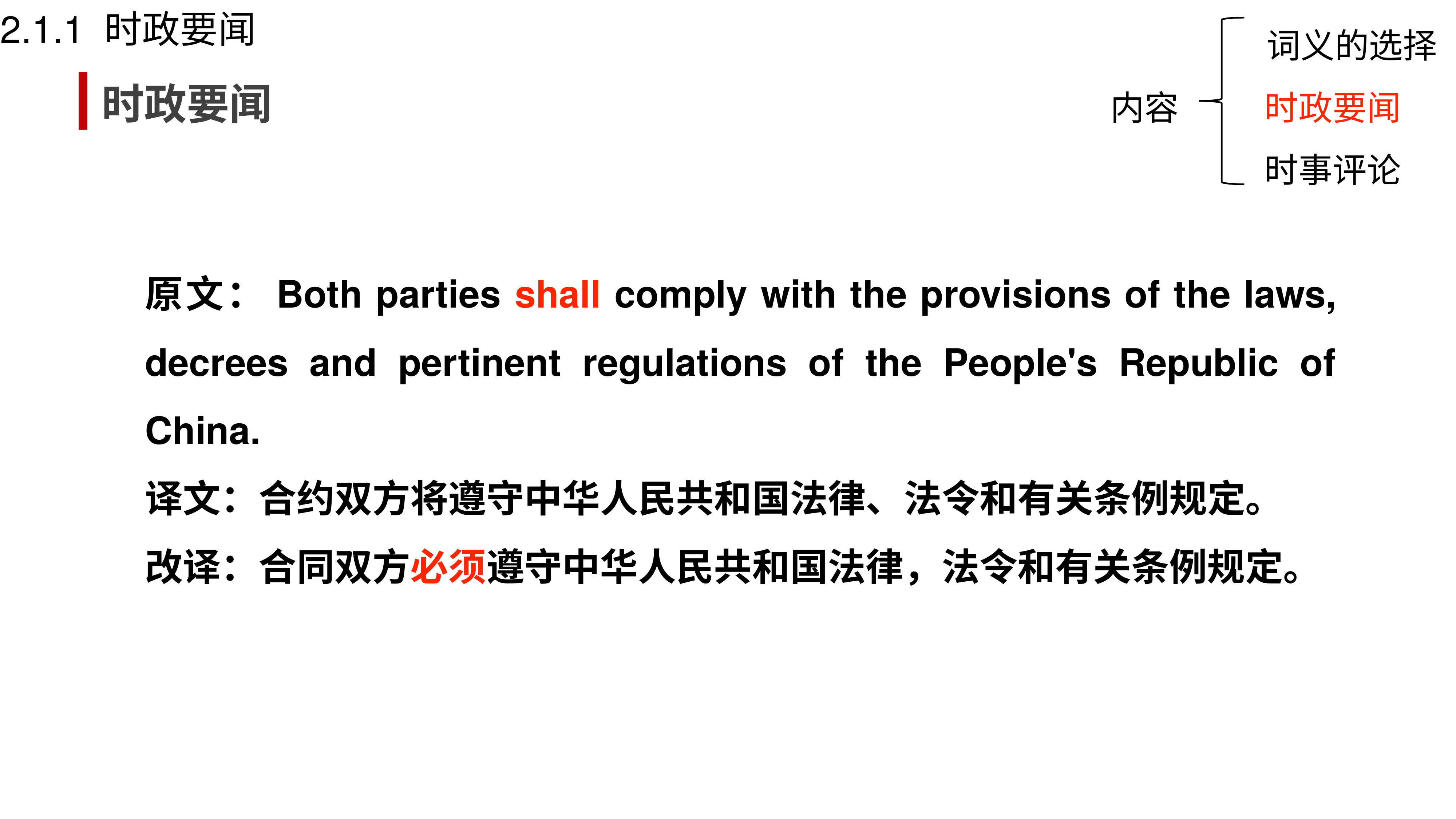

2.1.1 时政要闻

词义的选择
时政要闻

内容
时政要闻
时事评论
原文：Both parties shall comply with the provisions of the laws, decrees and pertinent regulations of the People's Republic of China.
译文：合约双方将遵守中华人民共和国法律、法令和有关条例规定。
改译：合同双方必须遵守中华人民共和国法律，法令和有关条例规定。